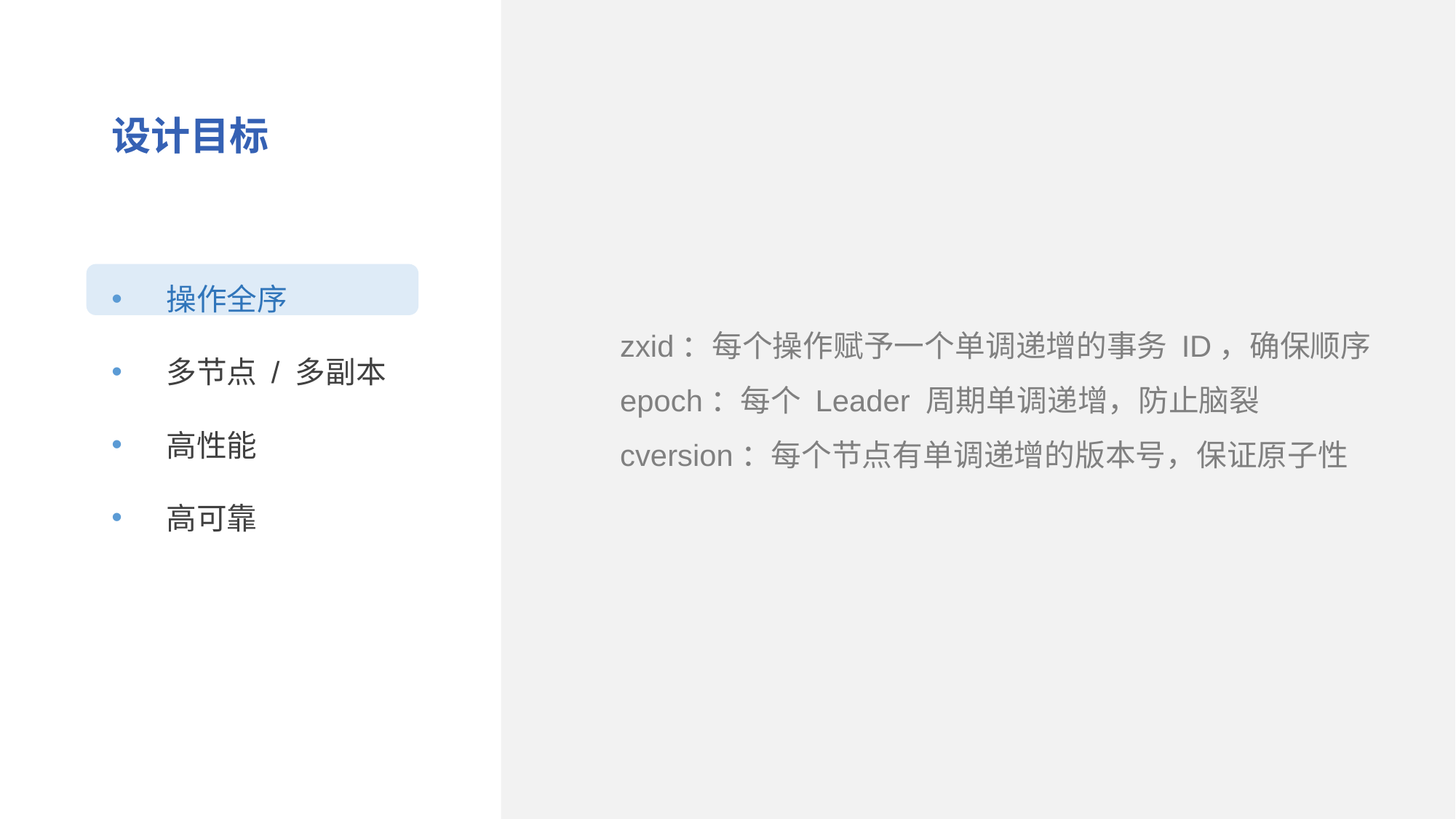

设计目标
操作全序
多节点 / 多副本
高性能
高可靠

zxid：每个操作赋予一个单调递增的事务 ID，确保顺序
epoch：每个 Leader 周期单调递增，防止脑裂
cversion：每个节点有单调递增的版本号，保证原子性